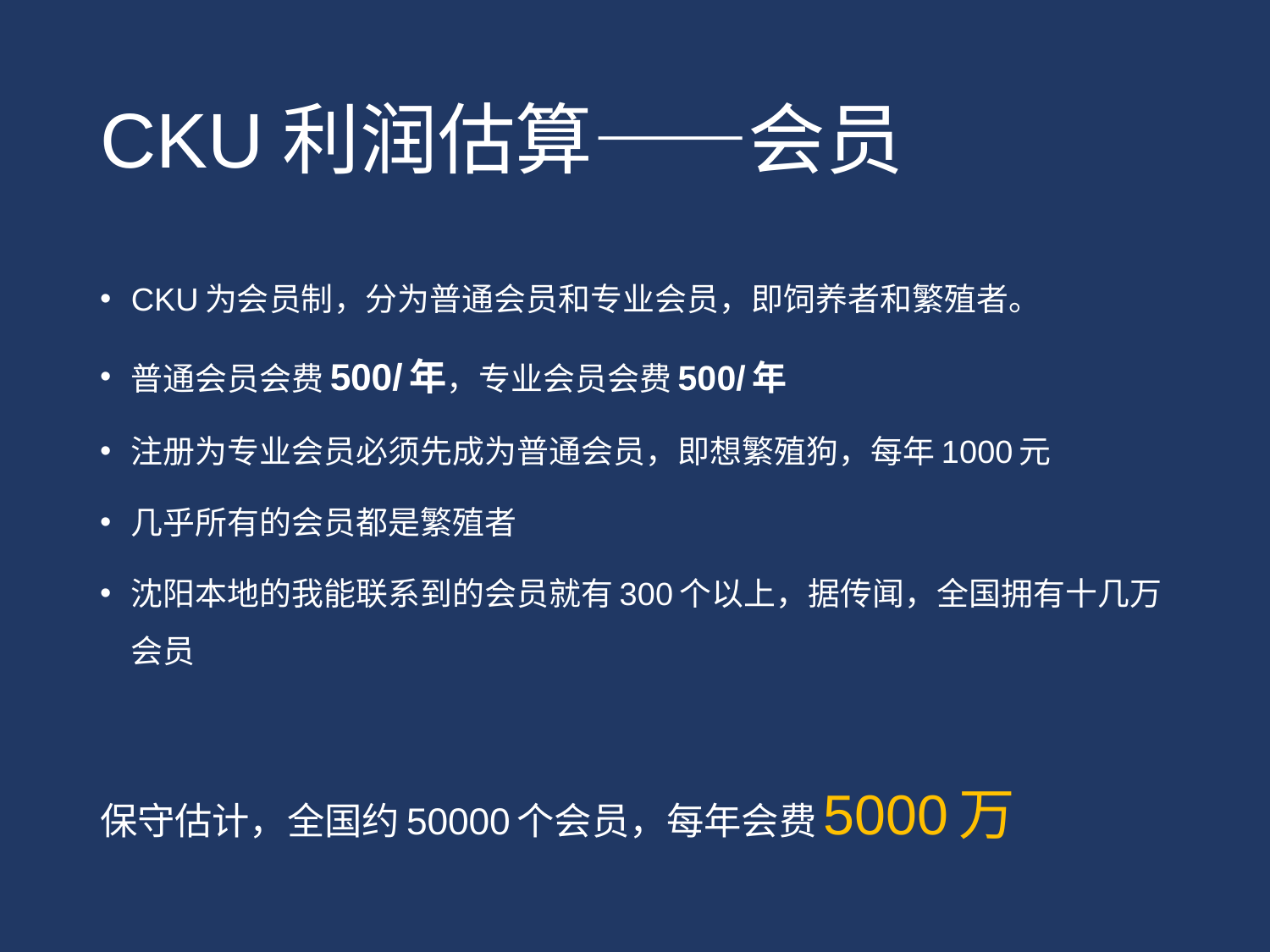

# CKU利润估算——会员
CKU为会员制，分为普通会员和专业会员，即饲养者和繁殖者。
普通会员会费500/年，专业会员会费500/年
注册为专业会员必须先成为普通会员，即想繁殖狗，每年1000元
几乎所有的会员都是繁殖者
沈阳本地的我能联系到的会员就有300个以上，据传闻，全国拥有十几万会员

保守估计，全国约50000个会员，每年会费5000万